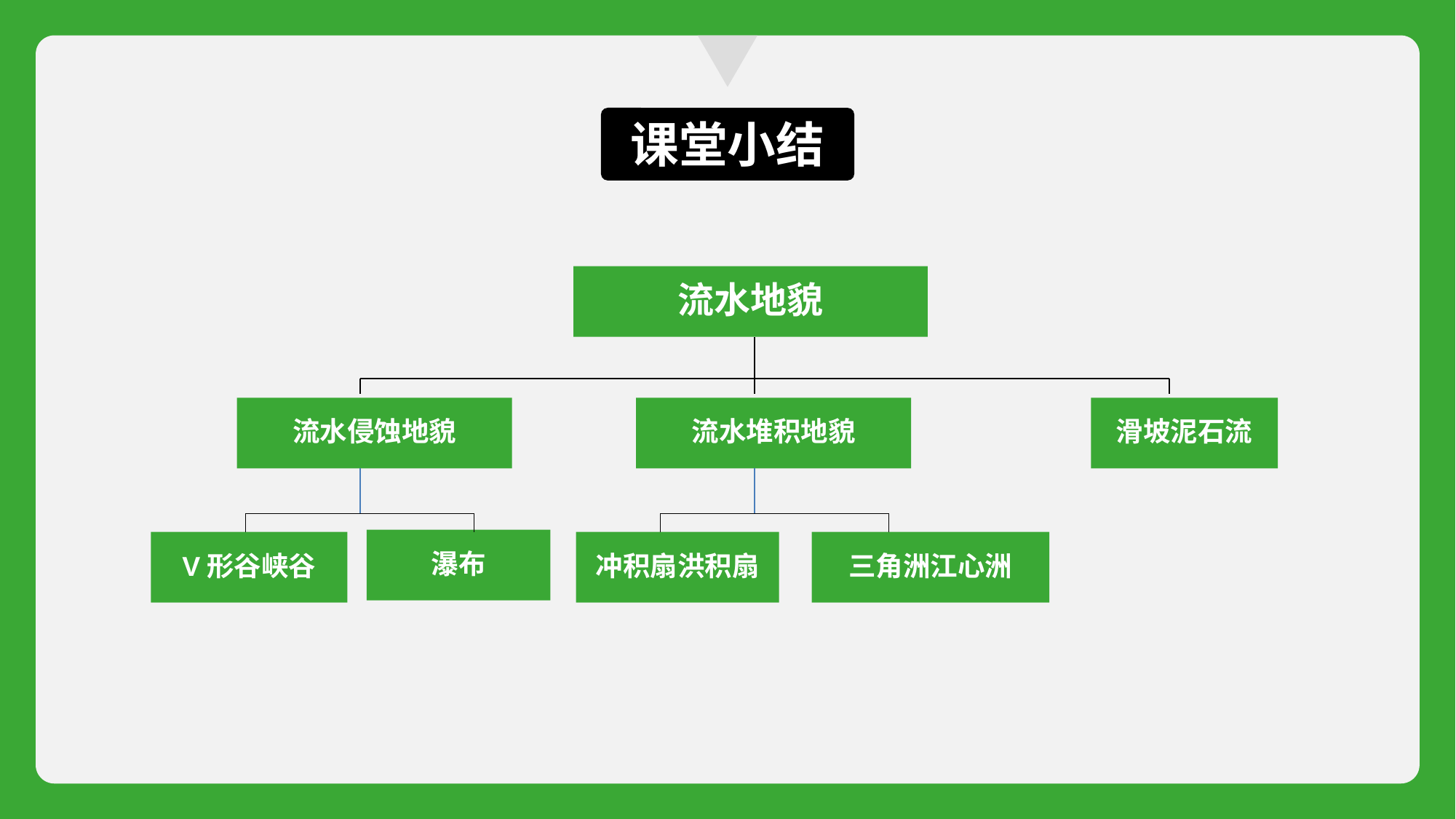

课堂小结
流水地貌
流水侵蚀地貌
流水堆积地貌
滑坡泥石流
瀑布
V形谷峡谷
冲积扇洪积扇
三角洲江心洲